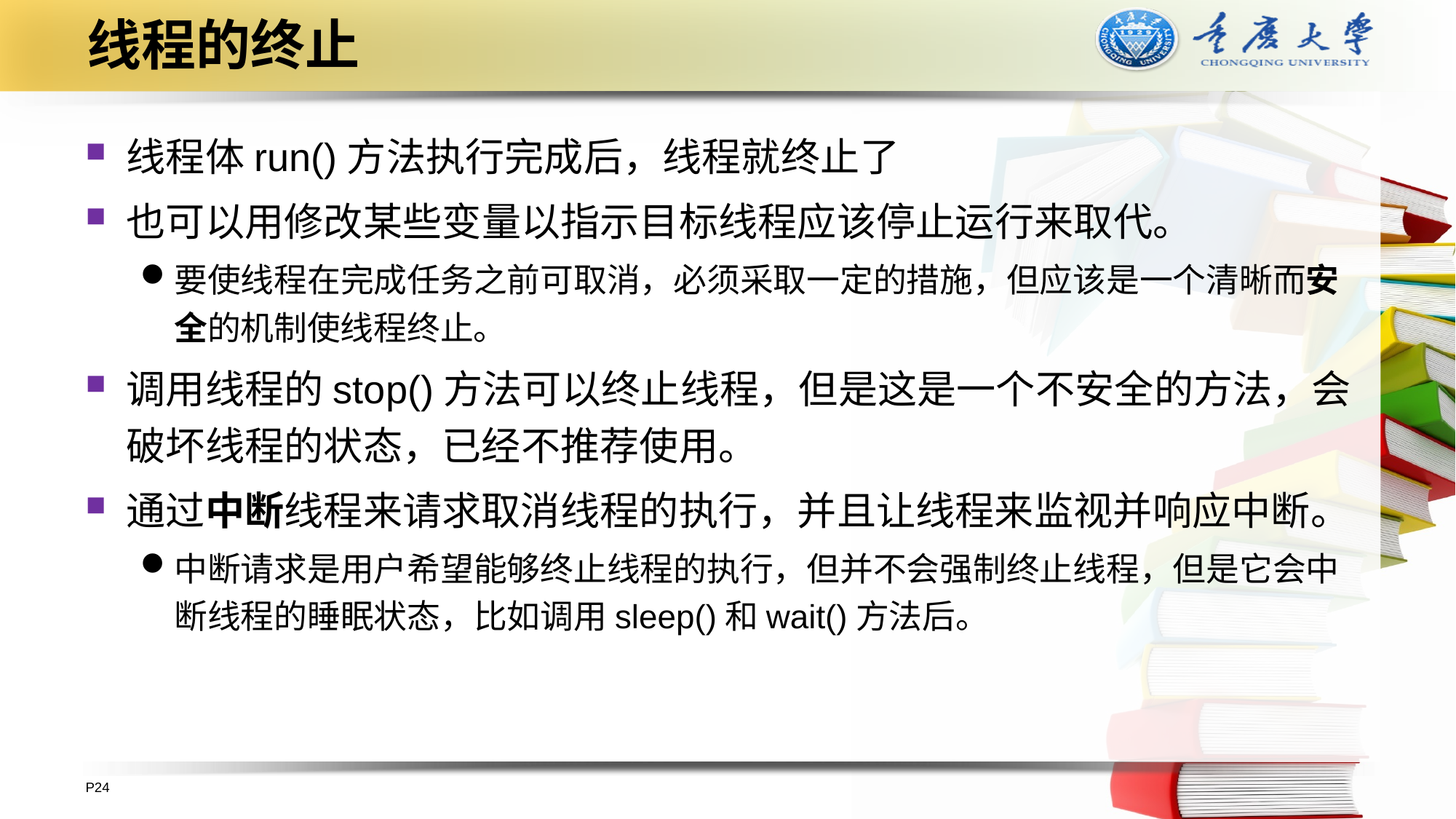

# 线程的终止
线程体run()方法执行完成后，线程就终止了
也可以用修改某些变量以指示目标线程应该停止运行来取代。
要使线程在完成任务之前可取消，必须采取一定的措施，但应该是一个清晰而安全的机制使线程终止。
调用线程的stop()方法可以终止线程，但是这是一个不安全的方法，会破坏线程的状态，已经不推荐使用。
通过中断线程来请求取消线程的执行，并且让线程来监视并响应中断。
中断请求是用户希望能够终止线程的执行，但并不会强制终止线程，但是它会中断线程的睡眠状态，比如调用sleep()和wait()方法后。
P24